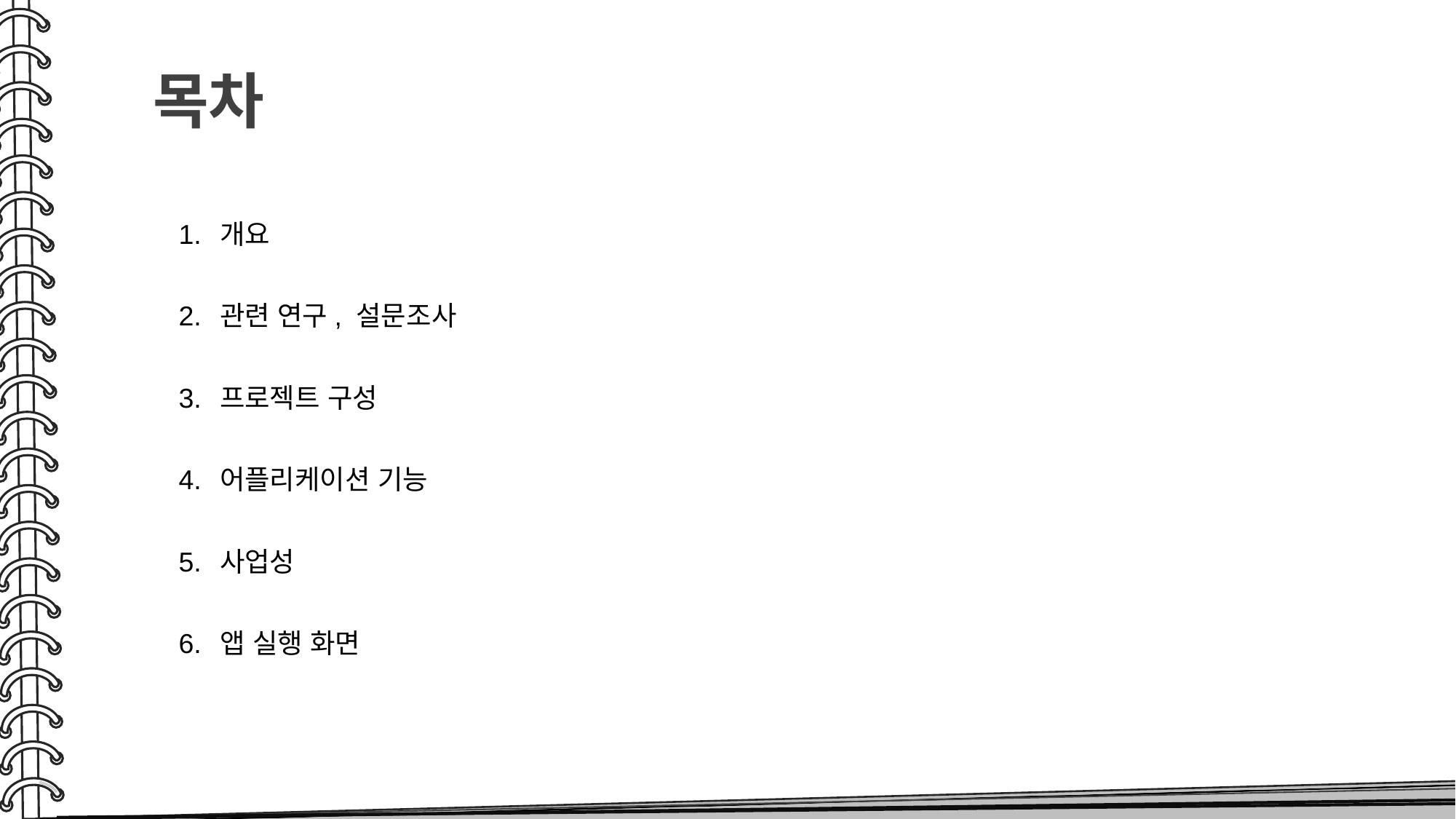

목차
개요
관련 연구, 설문조사
프로젝트 구성
어플리케이션 기능
사업성
앱 실행 화면